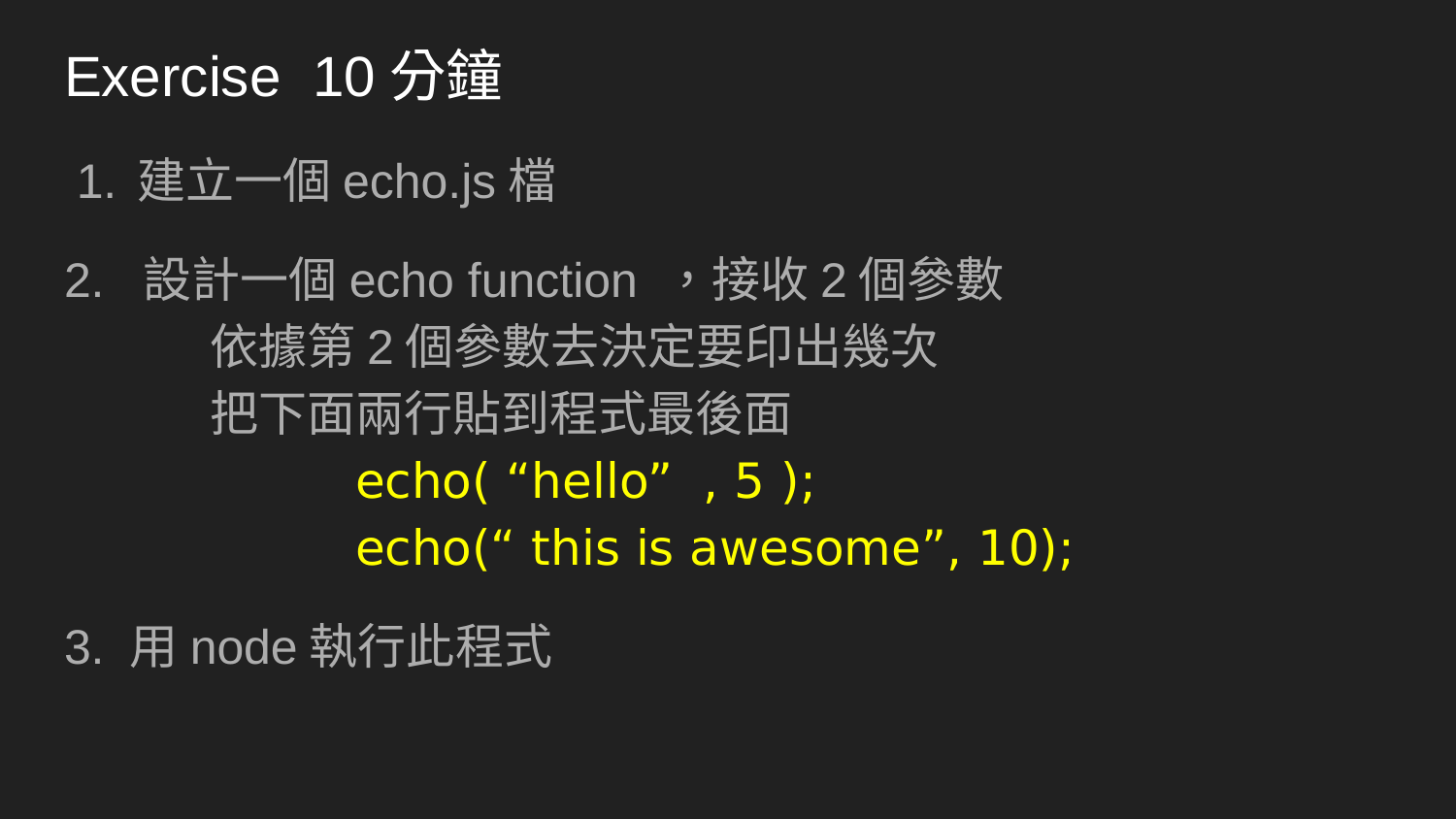

# Exercise  10分鐘

建立一個echo.js檔
2.  設計一個echo function ，接收2個參數
	依據第2個參數去決定要印出幾次
	把下面兩行貼到程式最後面
		echo( “hello”  , 5 );
		echo(“ this is awesome”, 10);
3. 用node執行此程式